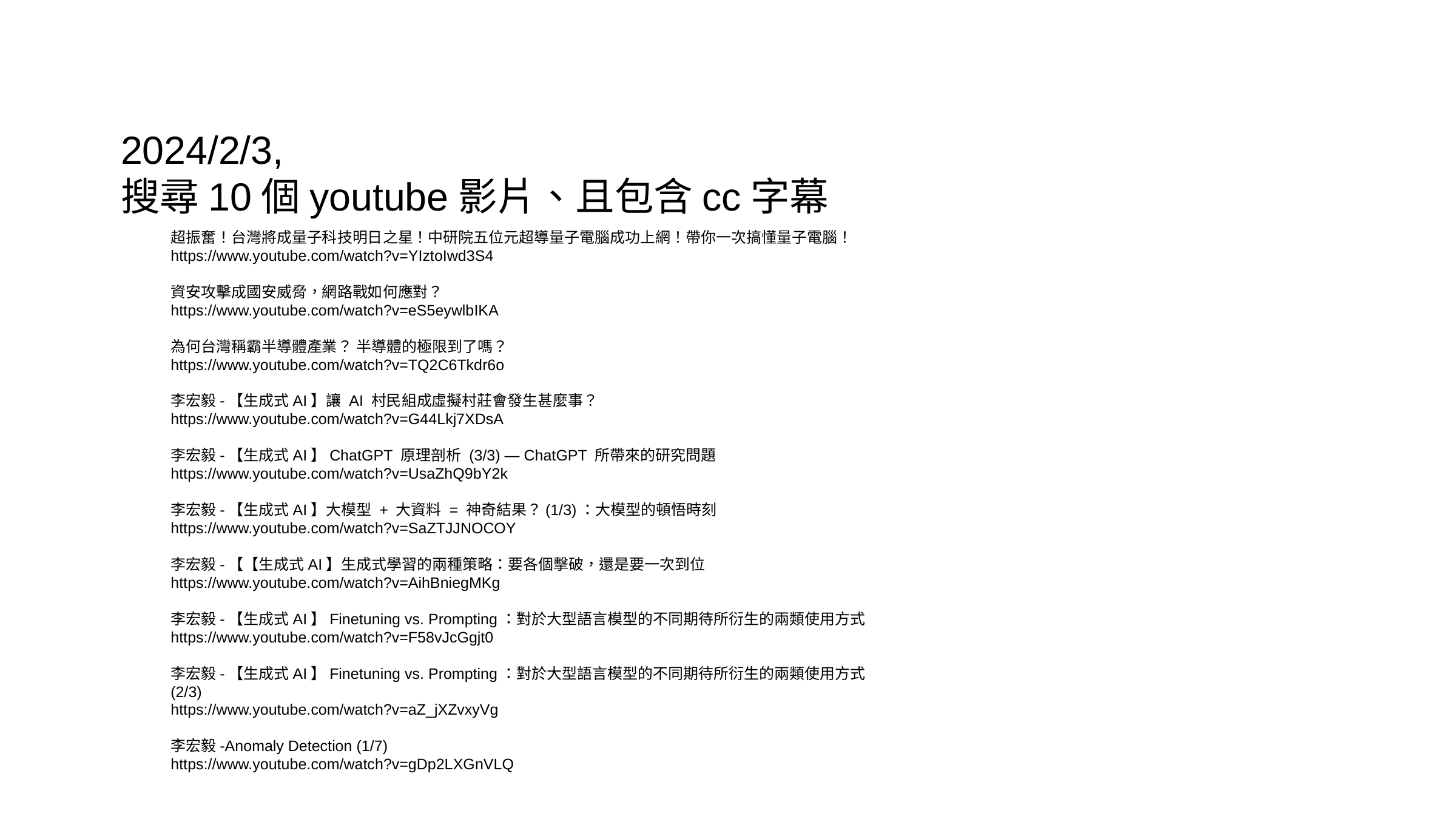

2024/2/3,
搜尋10個youtube影片、且包含cc字幕
超振奮！台灣將成量子科技明日之星！中研院五位元超導量子電腦成功上網！帶你一次搞懂量子電腦！
https://www.youtube.com/watch?v=YIztoIwd3S4

資安攻擊成國安威脅，網路戰如何應對？
https://www.youtube.com/watch?v=eS5eywlbIKA

為何台灣稱霸半導體產業？ 半導體的極限到了嗎？
https://www.youtube.com/watch?v=TQ2C6Tkdr6o

李宏毅-【生成式AI】讓 AI 村民組成虛擬村莊會發生甚麼事？
https://www.youtube.com/watch?v=G44Lkj7XDsA

李宏毅-【生成式AI】ChatGPT 原理剖析 (3/3) — ChatGPT 所帶來的研究問題
https://www.youtube.com/watch?v=UsaZhQ9bY2k

李宏毅-【生成式AI】大模型 + 大資料 = 神奇結果？(1/3)：大模型的頓悟時刻
https://www.youtube.com/watch?v=SaZTJJNOCOY

李宏毅-【【生成式AI】生成式學習的兩種策略：要各個擊破，還是要一次到位
https://www.youtube.com/watch?v=AihBniegMKg

李宏毅-【生成式AI】Finetuning vs. Prompting：對於大型語言模型的不同期待所衍生的兩類使用方式
https://www.youtube.com/watch?v=F58vJcGgjt0

李宏毅-【生成式AI】Finetuning vs. Prompting：對於大型語言模型的不同期待所衍生的兩類使用方式 (2/3)
https://www.youtube.com/watch?v=aZ_jXZvxyVg

李宏毅-Anomaly Detection (1/7)
https://www.youtube.com/watch?v=gDp2LXGnVLQ